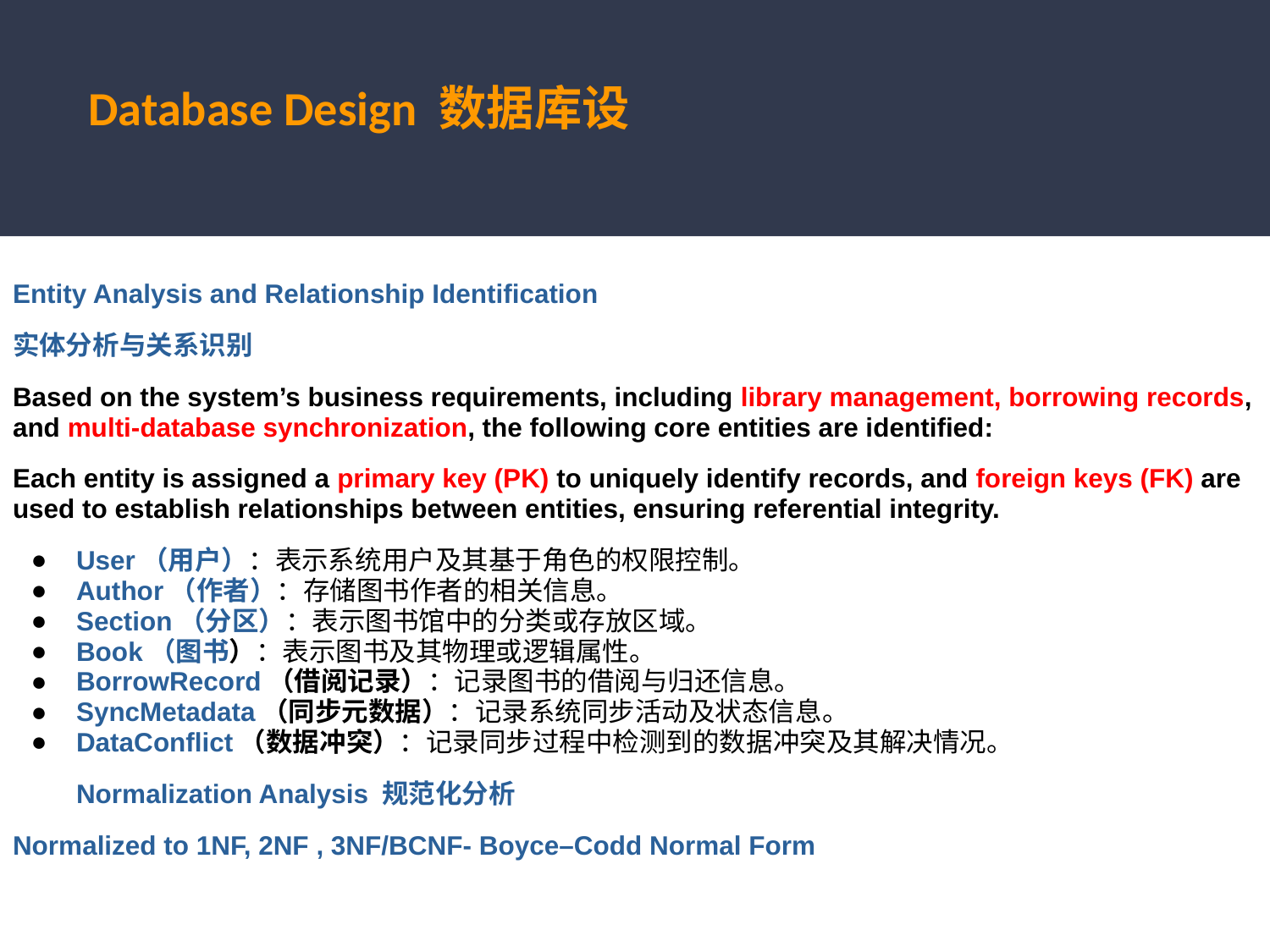

# Database Design 数据库设计
Entity Analysis and Relationship Identification
实体分析与关系识别
Based on the system’s business requirements, including library management, borrowing records, and multi-database synchronization, the following core entities are identified:
Each entity is assigned a primary key (PK) to uniquely identify records, and foreign keys (FK) are used to establish relationships between entities, ensuring referential integrity.
User（用户）：表示系统用户及其基于角色的权限控制。
Author（作者）：存储图书作者的相关信息。
Section（分区）：表示图书馆中的分类或存放区域。
Book（图书）：表示图书及其物理或逻辑属性。
BorrowRecord（借阅记录）：记录图书的借阅与归还信息。
SyncMetadata（同步元数据）：记录系统同步活动及状态信息。
DataConflict（数据冲突）：记录同步过程中检测到的数据冲突及其解决情况。
Normalization Analysis 规范化分析
Normalized to 1NF, 2NF , 3NF/BCNF- Boyce–Codd Normal Form